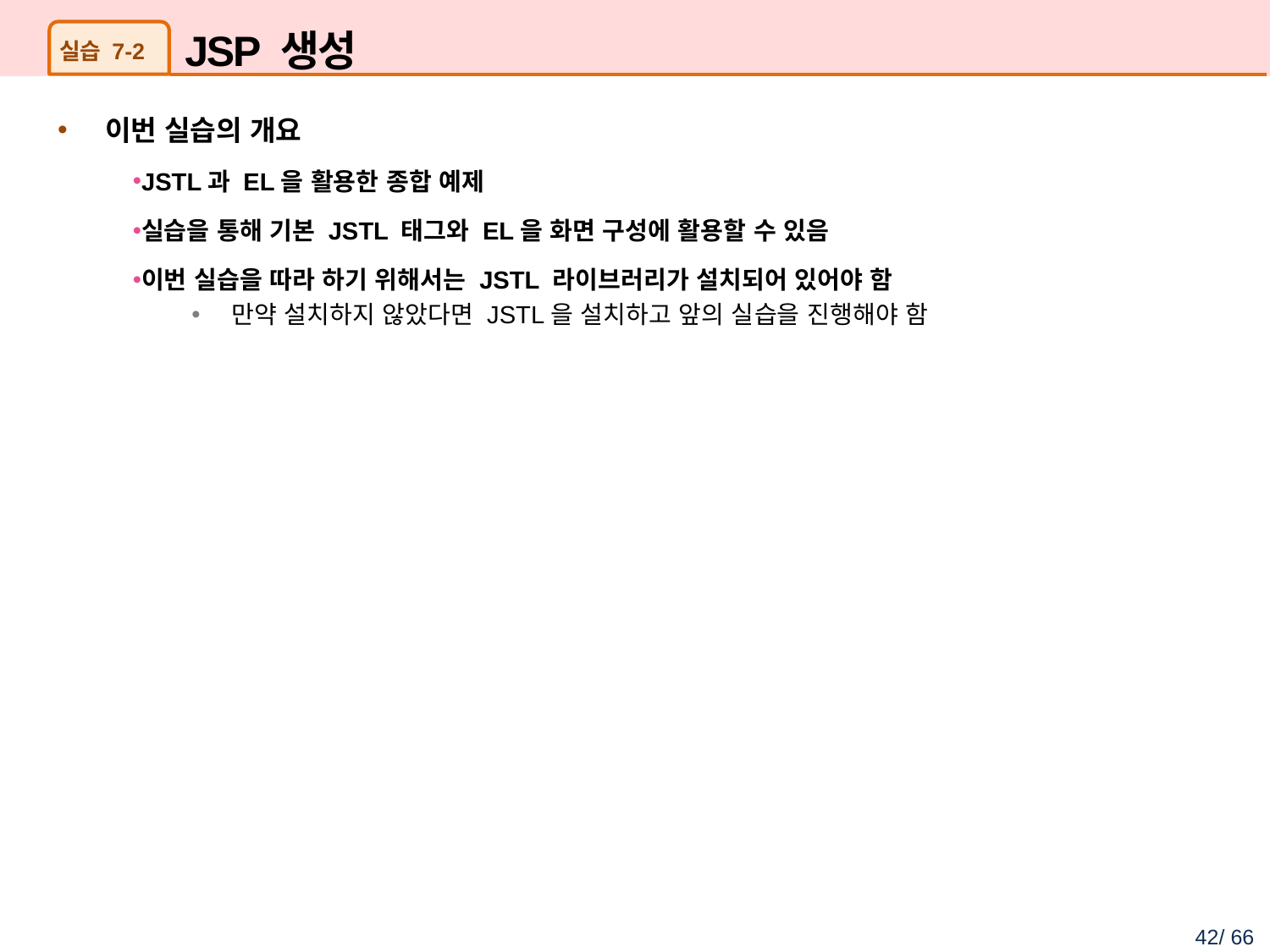

# JSP 생성
실습 7-2
이번 실습의 개요
JSTL과 EL을 활용한 종합 예제
실습을 통해 기본 JSTL 태그와 EL을 화면 구성에 활용할 수 있음
이번 실습을 따라 하기 위해서는 JSTL 라이브러리가 설치되어 있어야 함
만약 설치하지 않았다면 JSTL을 설치하고 앞의 실습을 진행해야 함